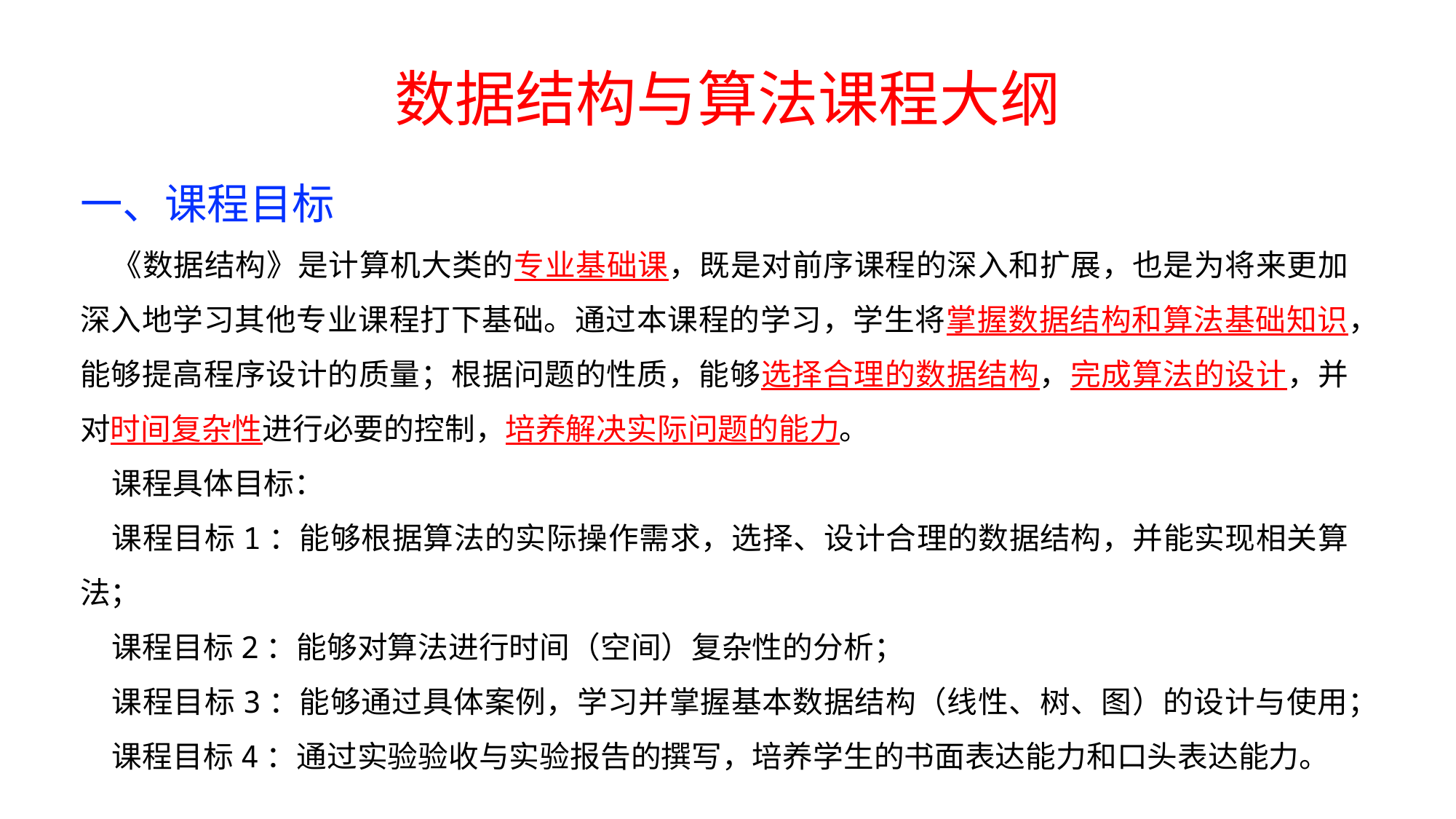

数据结构与算法课程大纲
一、课程目标
《数据结构》是计算机大类的专业基础课，既是对前序课程的深入和扩展，也是为将来更加深入地学习其他专业课程打下基础。通过本课程的学习，学生将掌握数据结构和算法基础知识，能够提高程序设计的质量；根据问题的性质，能够选择合理的数据结构，完成算法的设计，并对时间复杂性进行必要的控制，培养解决实际问题的能力。
课程具体目标：
课程目标1：能够根据算法的实际操作需求，选择、设计合理的数据结构，并能实现相关算法；
课程目标2：能够对算法进行时间（空间）复杂性的分析；
课程目标3：能够通过具体案例，学习并掌握基本数据结构（线性、树、图）的设计与使用；
课程目标4：通过实验验收与实验报告的撰写，培养学生的书面表达能力和口头表达能力。